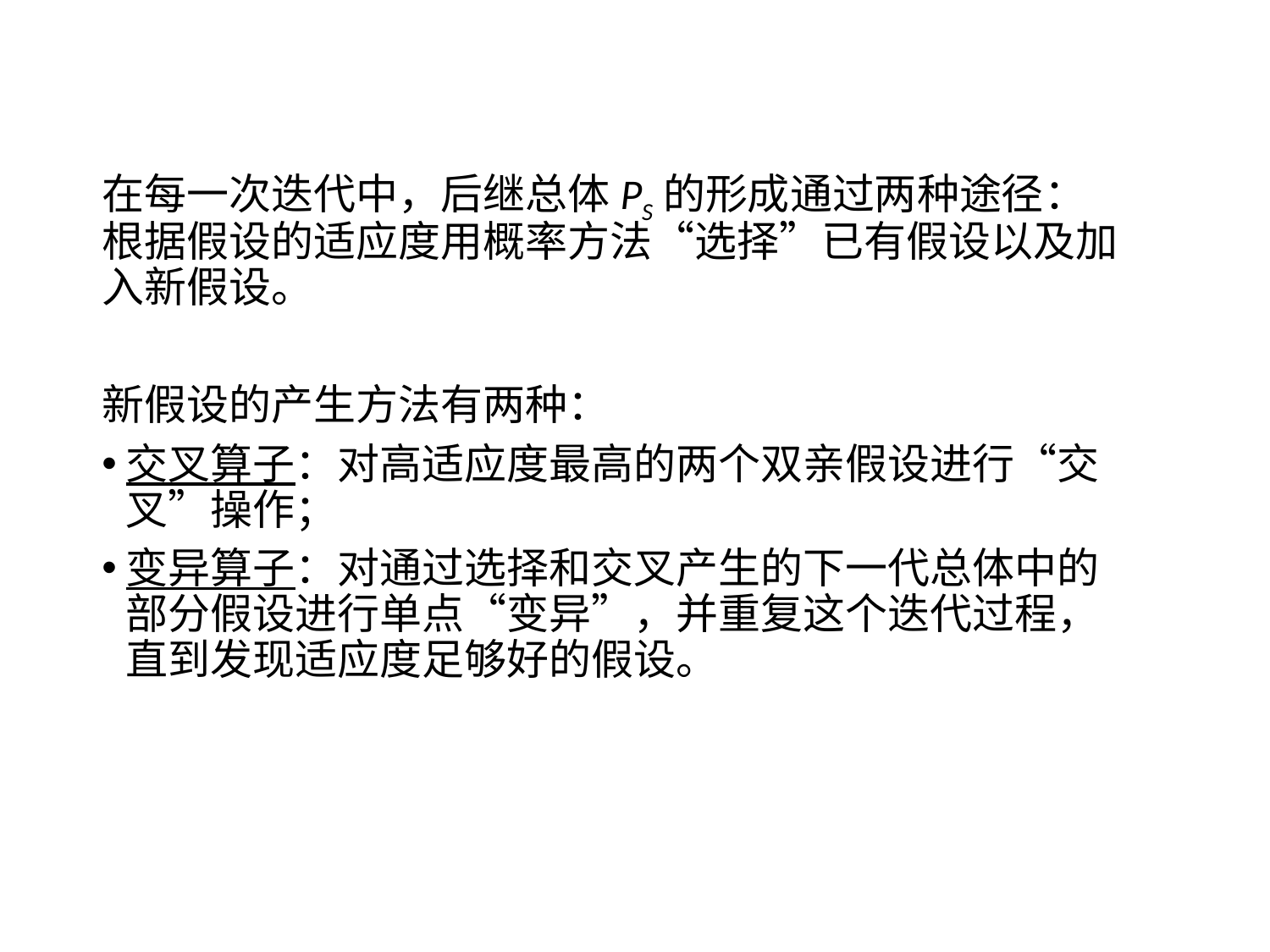

4.4主要类型
在每一次迭代中，后继总体PS的形成通过两种途径：根据假设的适应度用概率方法“选择”已有假设以及加入新假设。

新假设的产生方法有两种：
交叉算子：对高适应度最高的两个双亲假设进行“交叉”操作；
变异算子：对通过选择和交叉产生的下一代总体中的部分假设进行单点“变异”，并重复这个迭代过程，直到发现适应度足够好的假设。